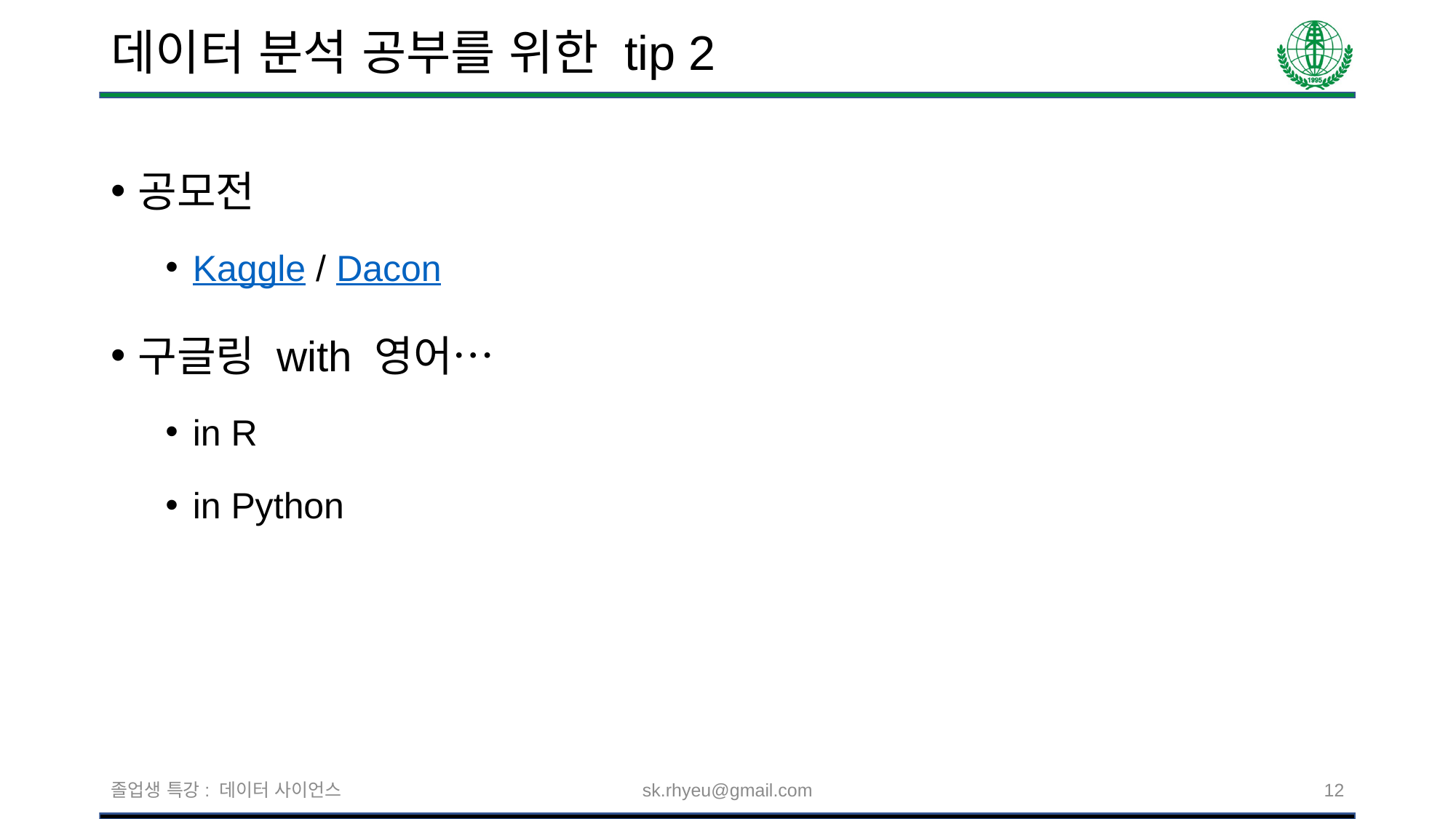

# 데이터 분석 공부를 위한 tip 2
공모전
Kaggle / Dacon
구글링 with 영어…
in R
in Python
졸업생 특강: 데이터 사이언스
sk.rhyeu@gmail.com
12